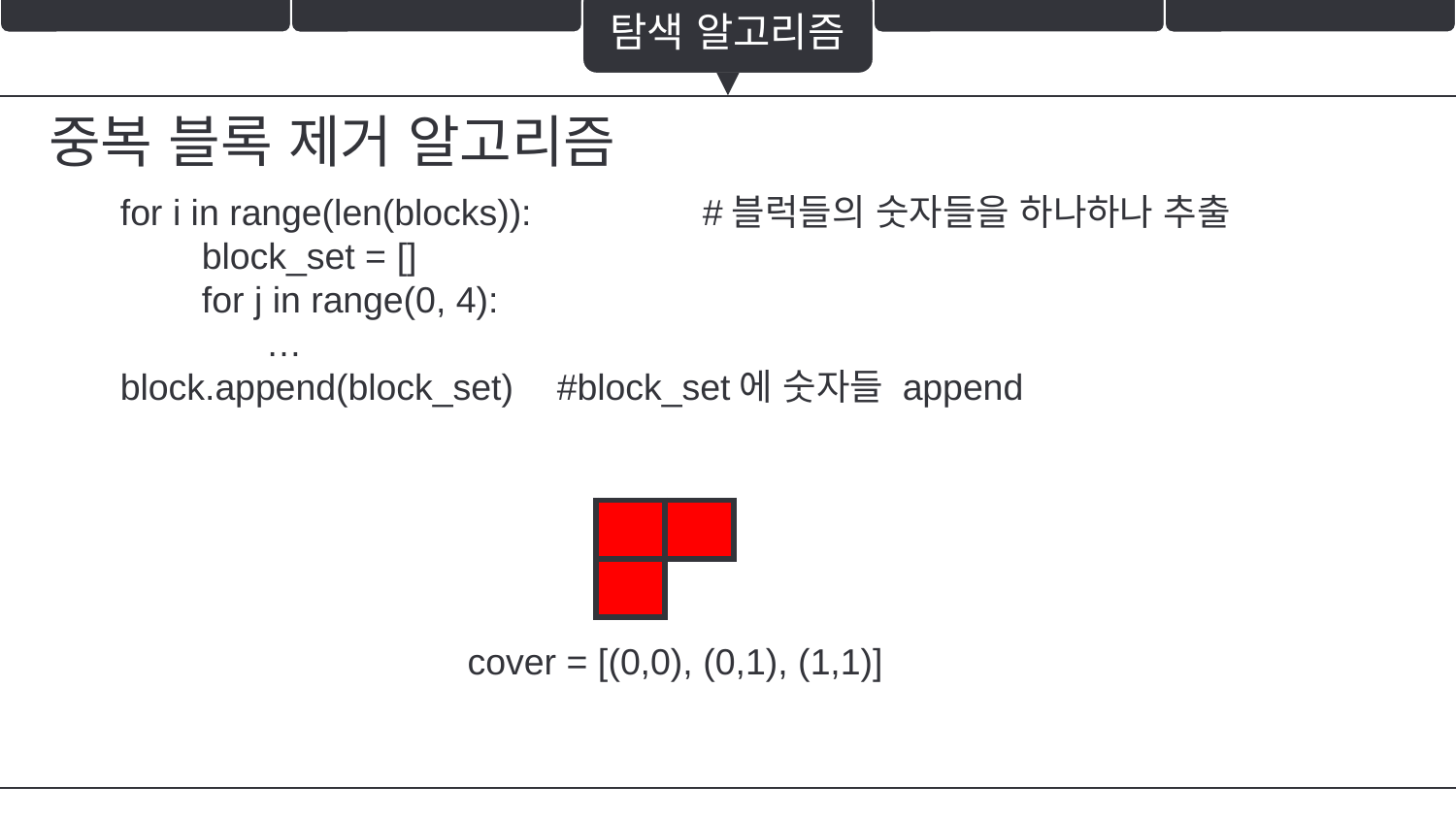

탐색 알고리즘
중복 블록 제거 알고리즘
for i in range(len(blocks)):		#블럭들의 숫자들을 하나하나 추출
        block_set = []
        for j in range(0, 4):
	…
block.append(block_set)	#block_set에 숫자들 append
|  |  |
| --- | --- |
|  |  |
cover = [(0,0), (0,1), (1,1)]